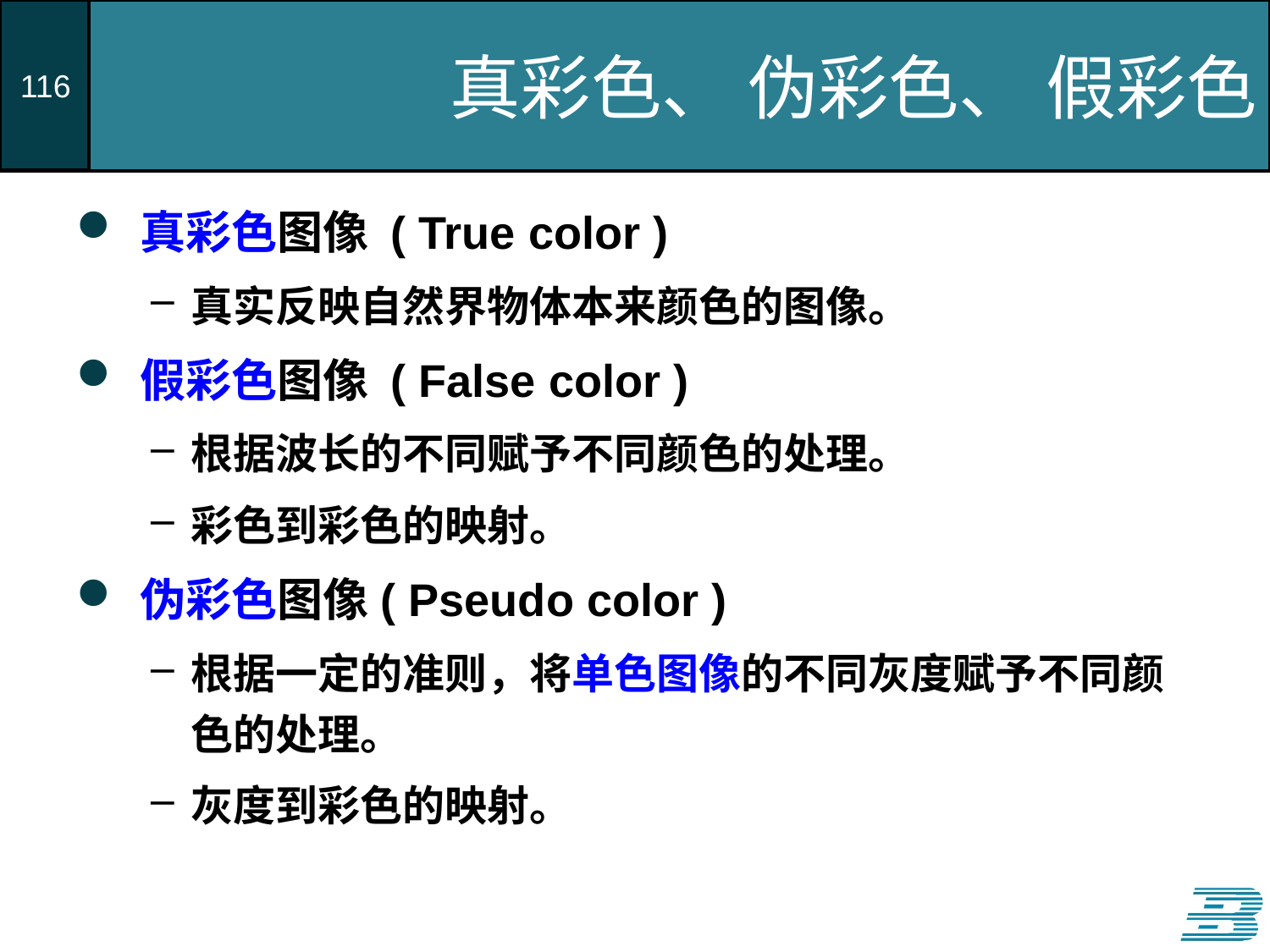

# 真彩色、 伪彩色、 假彩色
真彩色图像 ( True color )
真实反映自然界物体本来颜色的图像。
假彩色图像 ( False color )
根据波长的不同赋予不同颜色的处理。
彩色到彩色的映射。
伪彩色图像( Pseudo color )
根据一定的准则，将单色图像的不同灰度赋予不同颜色的处理。
灰度到彩色的映射。